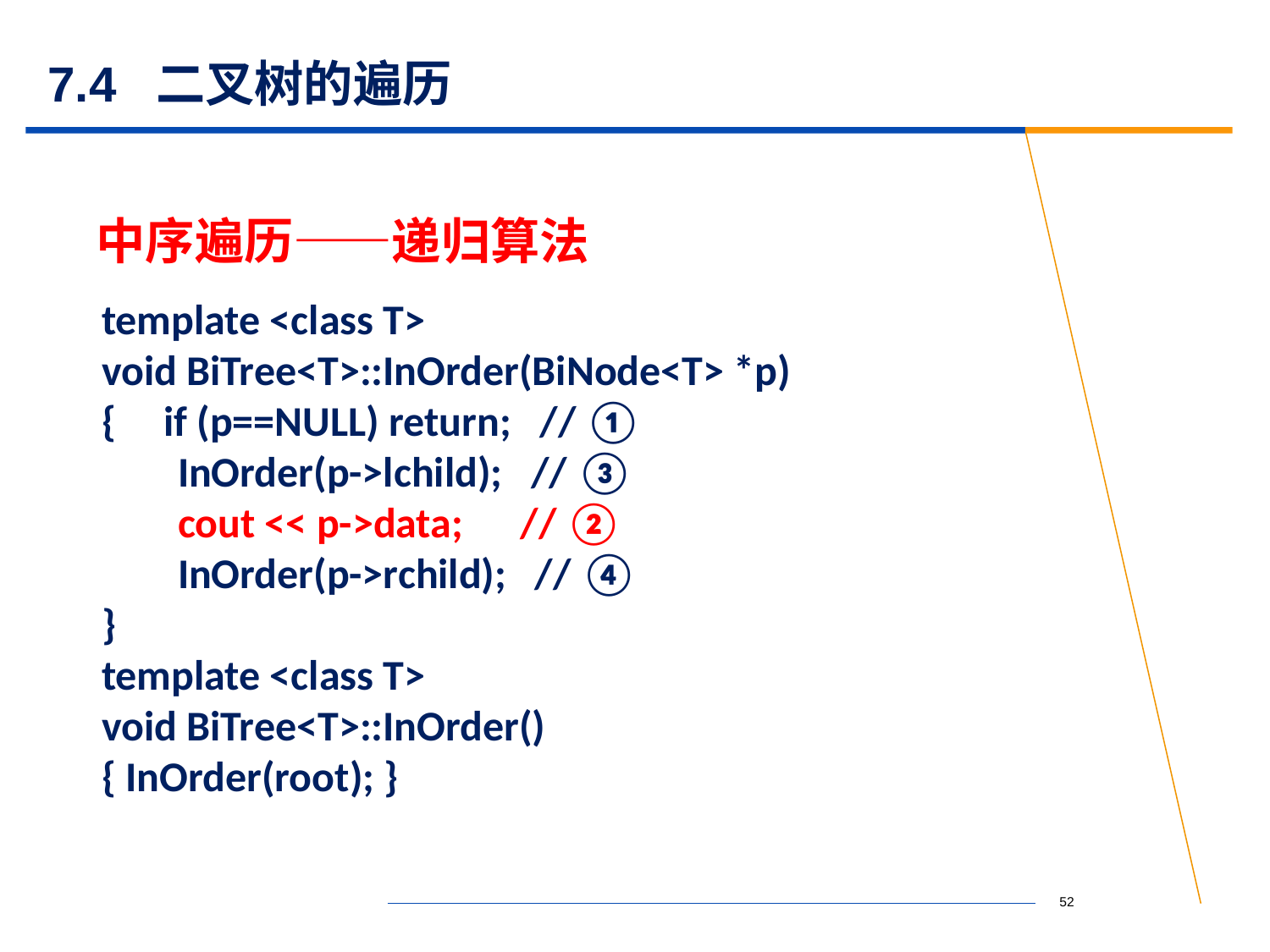

# 7.4  二叉树的遍历
中序遍历——递归算法
template <class T>
void BiTree<T>::InOrder(BiNode<T> *p)
{     if (p==NULL) return;   // ①
        InOrder(p->lchild);   // ③
        cout << p->data;      // ②
        InOrder(p->rchild);   // ④
}
template <class T>
void BiTree<T>::InOrder()
{ InOrder(root); }